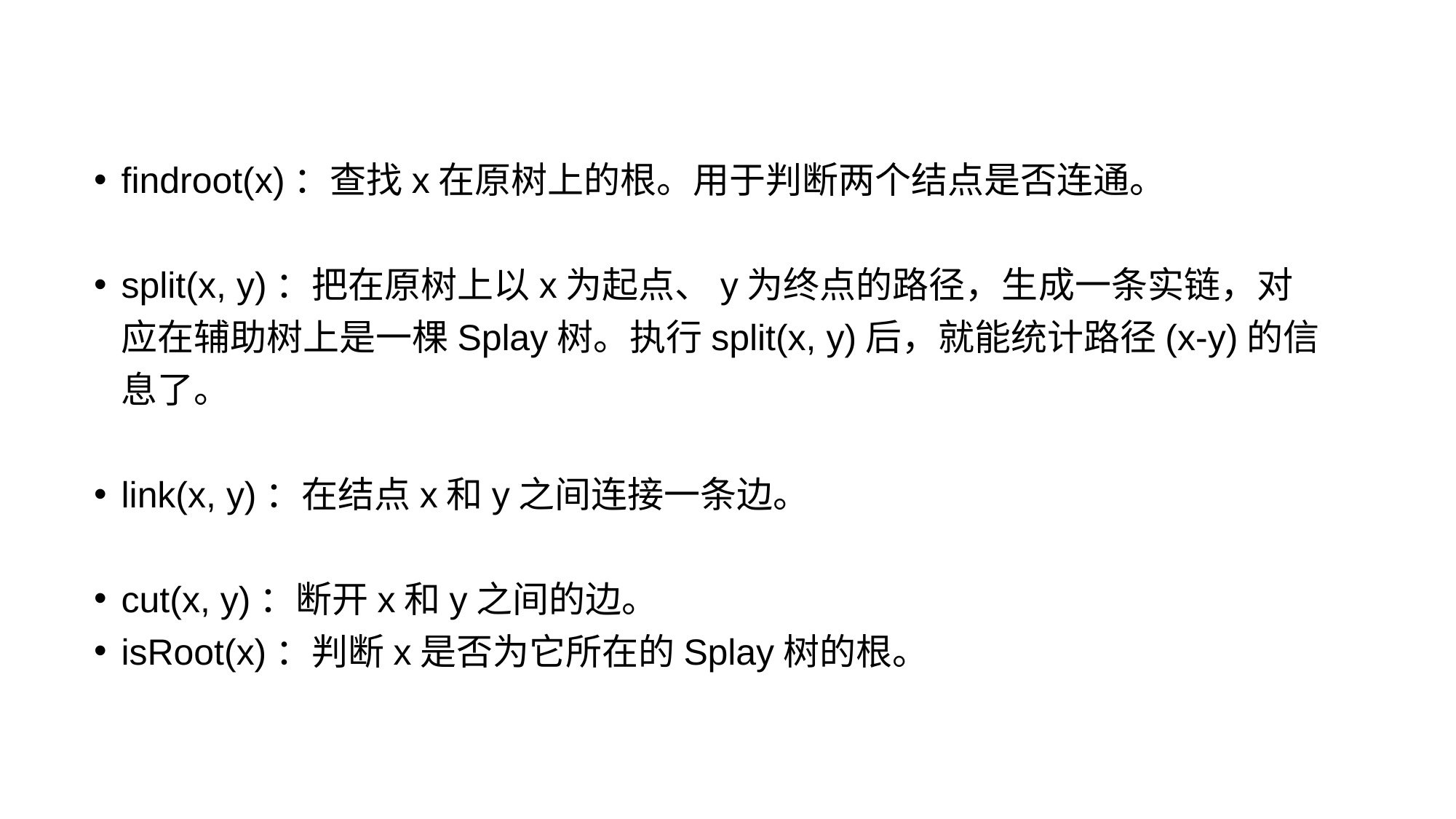

findroot(x)：查找x在原树上的根。用于判断两个结点是否连通。

split(x, y)：把在原树上以x为起点、y为终点的路径，生成一条实链，对应在辅助树上是一棵Splay树。执行split(x, y)后，就能统计路径(x-y)的信息了。

link(x, y)：在结点x和y之间连接一条边。

cut(x, y)：断开x和y之间的边。
isRoot(x)：判断x是否为它所在的Splay树的根。